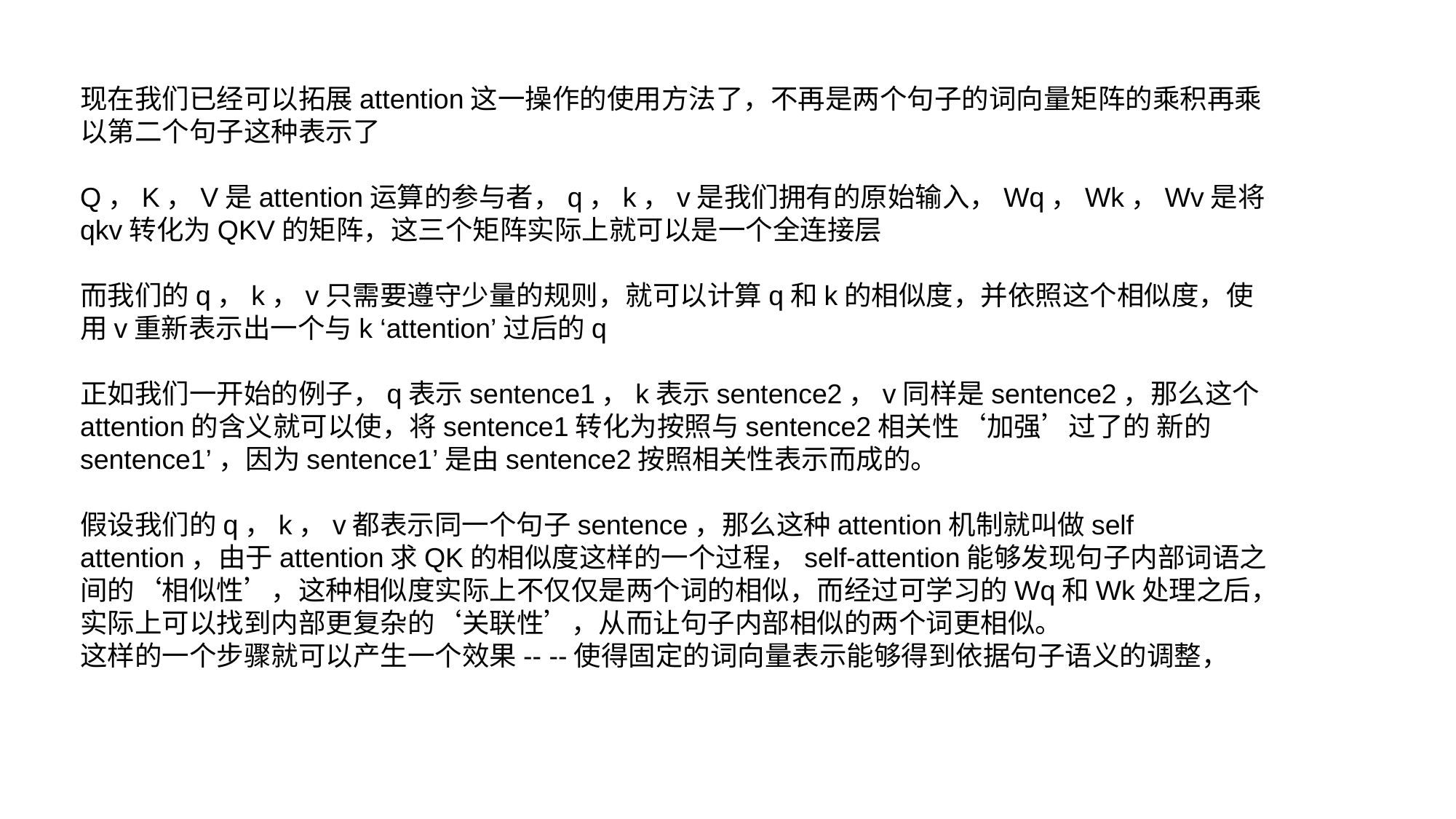

现在我们已经可以拓展attention这一操作的使用方法了，不再是两个句子的词向量矩阵的乘积再乘以第二个句子这种表示了

Q，K，V是attention运算的参与者，q，k，v是我们拥有的原始输入，Wq，Wk，Wv是将qkv转化为QKV的矩阵，这三个矩阵实际上就可以是一个全连接层

而我们的q，k，v只需要遵守少量的规则，就可以计算q和k的相似度，并依照这个相似度，使用v重新表示出一个与k ‘attention’过后的q

正如我们一开始的例子，q表示sentence1，k表示sentence2，v同样是sentence2，那么这个attention的含义就可以使，将sentence1转化为按照与sentence2相关性‘加强’过了的 新的sentence1’，因为sentence1’是由sentence2按照相关性表示而成的。

假设我们的q，k，v都表示同一个句子sentence，那么这种attention机制就叫做self attention，由于attention求QK的相似度这样的一个过程，self-attention能够发现句子内部词语之间的‘相似性’，这种相似度实际上不仅仅是两个词的相似，而经过可学习的Wq和Wk处理之后，实际上可以找到内部更复杂的‘关联性’，从而让句子内部相似的两个词更相似。
这样的一个步骤就可以产生一个效果-- --使得固定的词向量表示能够得到依据句子语义的调整，